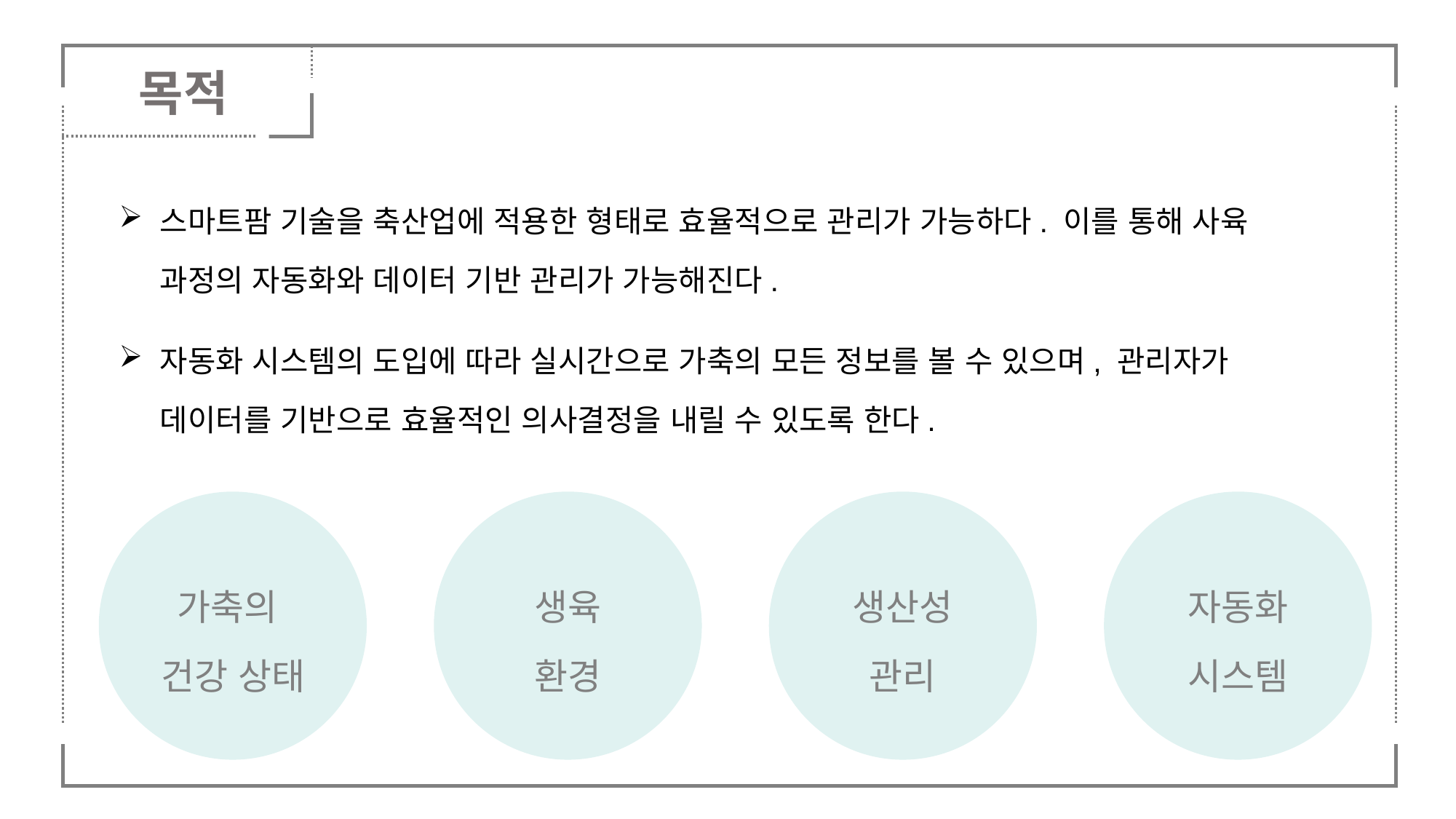

목적

스마트팜 기술을 축산업에 적용한 형태로 효율적으로 관리가 가능하다. 이를 통해 사육 과정의 자동화와 데이터 기반 관리가 가능해진다.
자동화 시스템의 도입에 따라 실시간으로 가축의 모든 정보를 볼 수 있으며, 관리자가 데이터를 기반으로 효율적인 의사결정을 내릴 수 있도록 한다.

생육 환경

생산성
관리

자동화 시스템

가축의
건강 상태